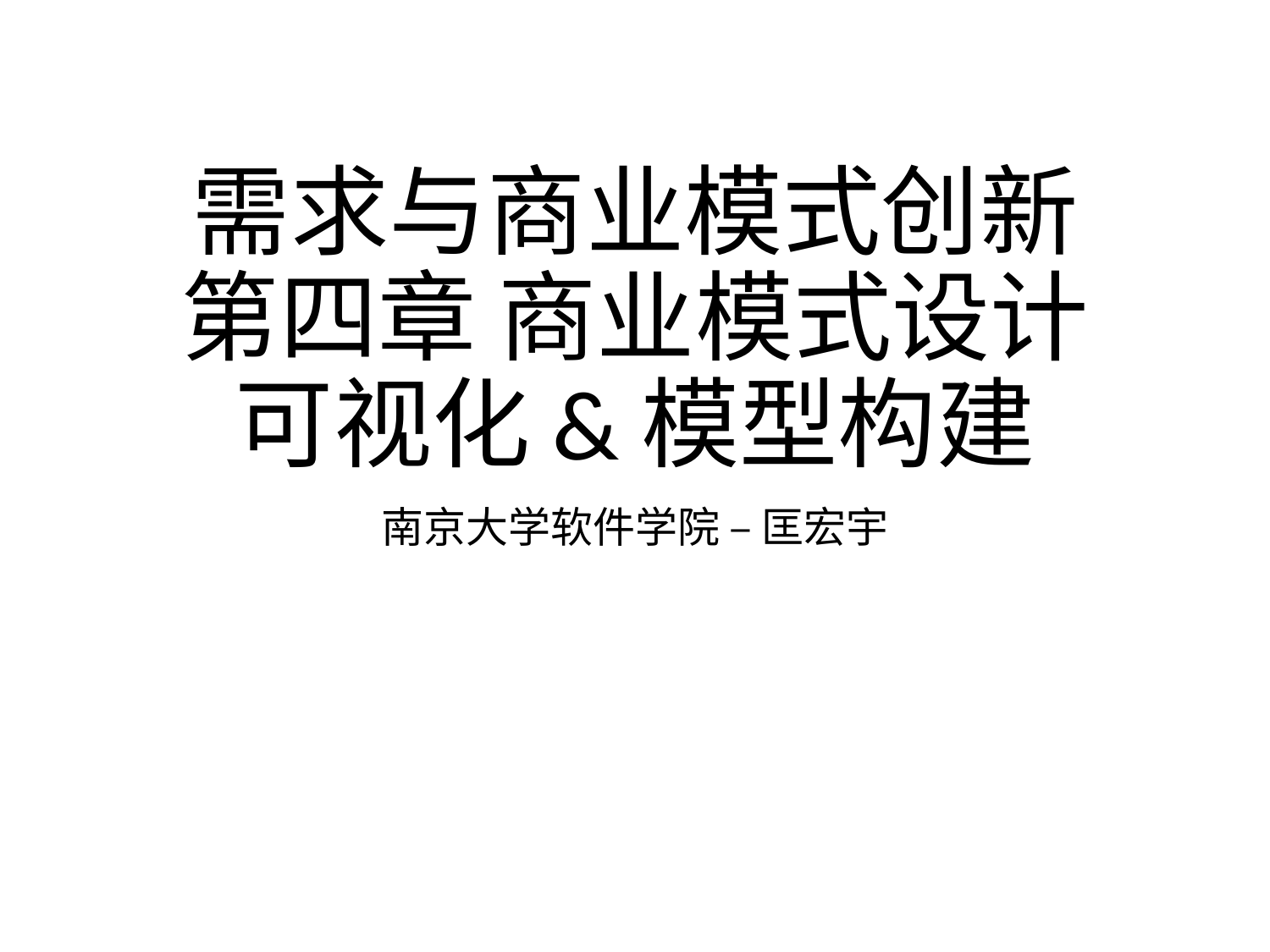

# 需求与商业模式创新 第四章 商业模式设计 可视化&模型构建
南京大学软件学院 – 匡宏宇